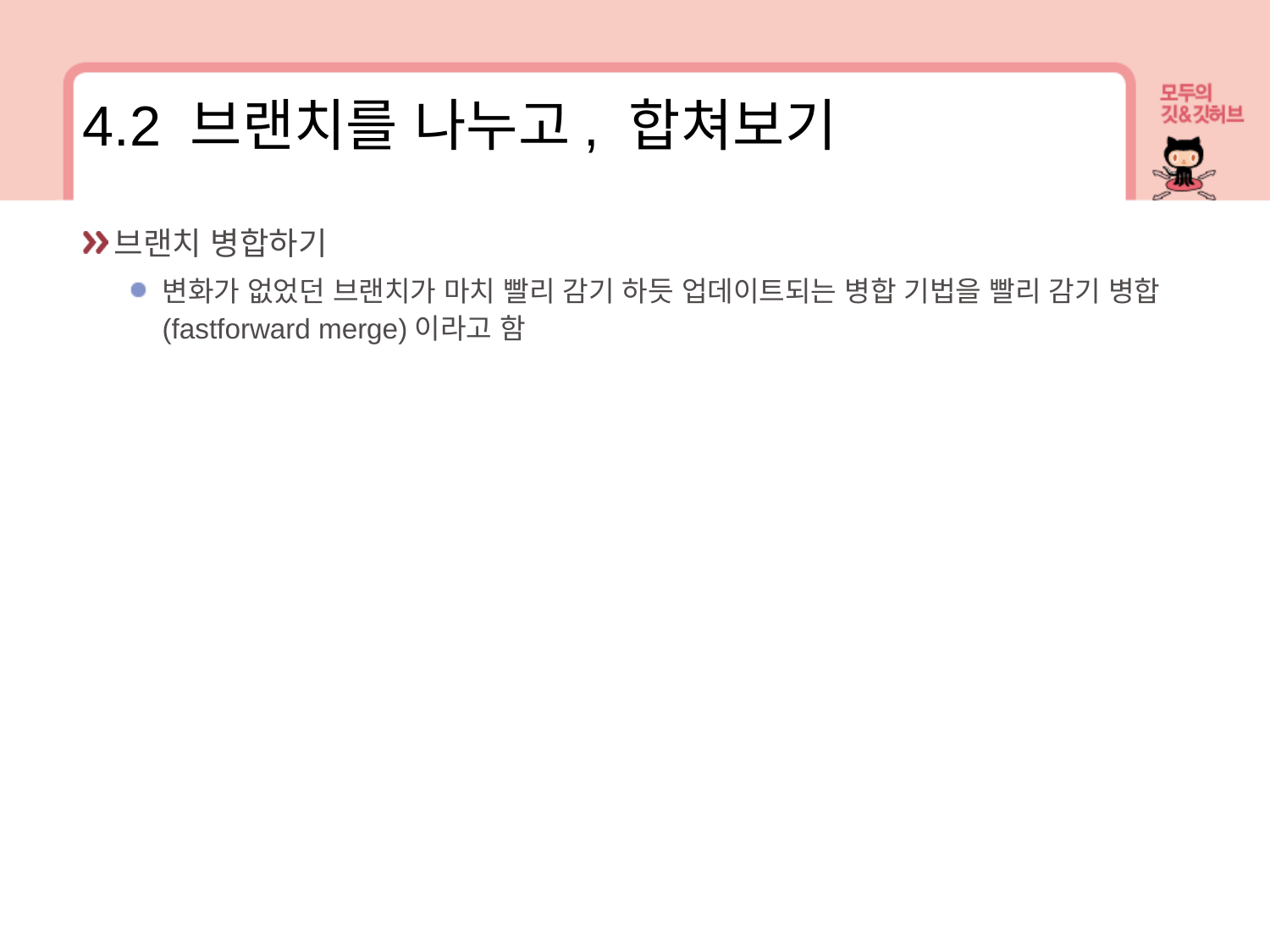

4.2 브랜치를 나누고, 합쳐보기
브랜치 병합하기
변화가 없었던 브랜치가 마치 빨리 감기 하듯 업데이트되는 병합 기법을 빨리 감기 병합(fastforward merge)이라고 함